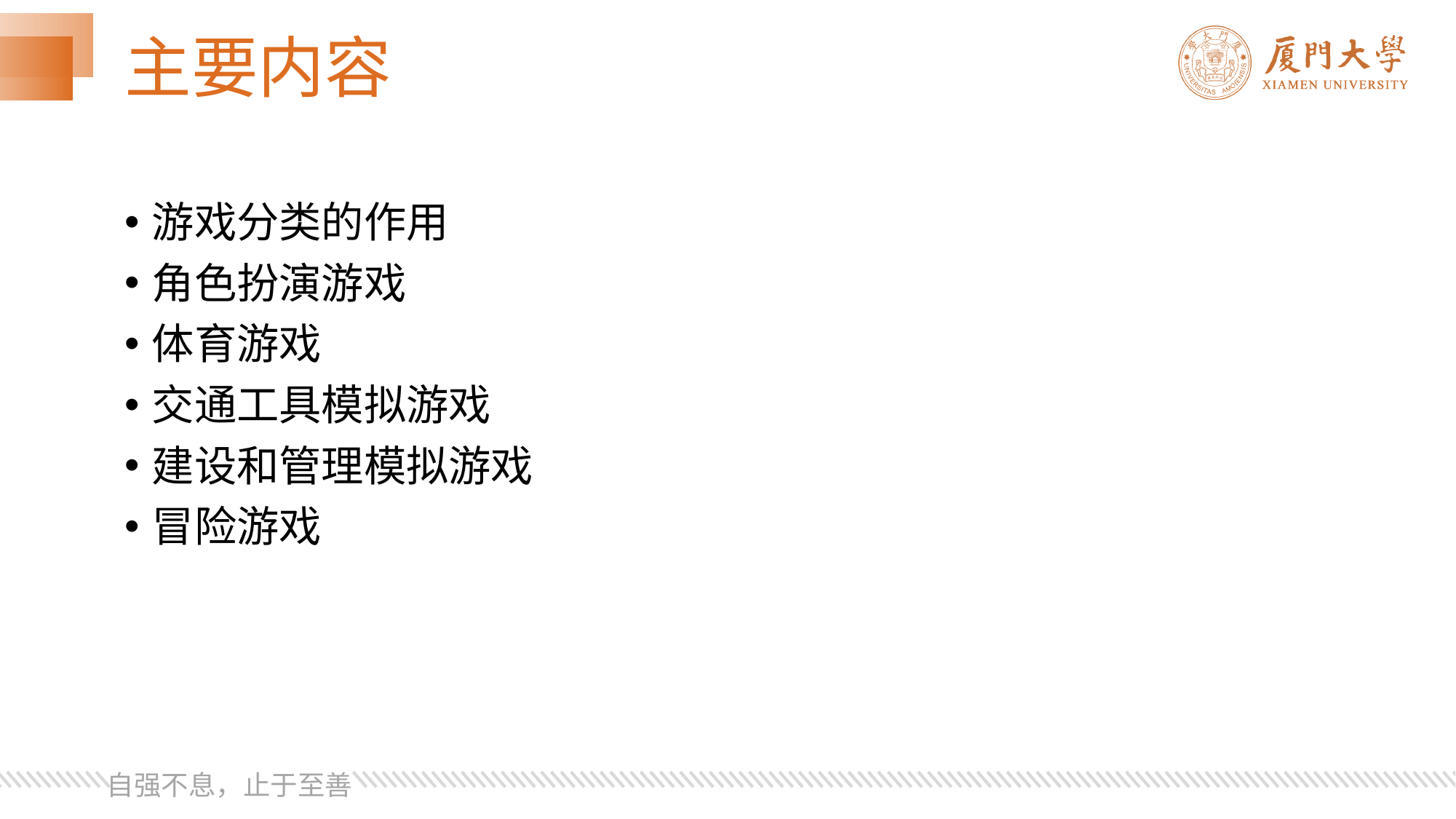

# 主要内容
游戏分类的作用
角色扮演游戏
体育游戏
交通工具模拟游戏
建设和管理模拟游戏
冒险游戏